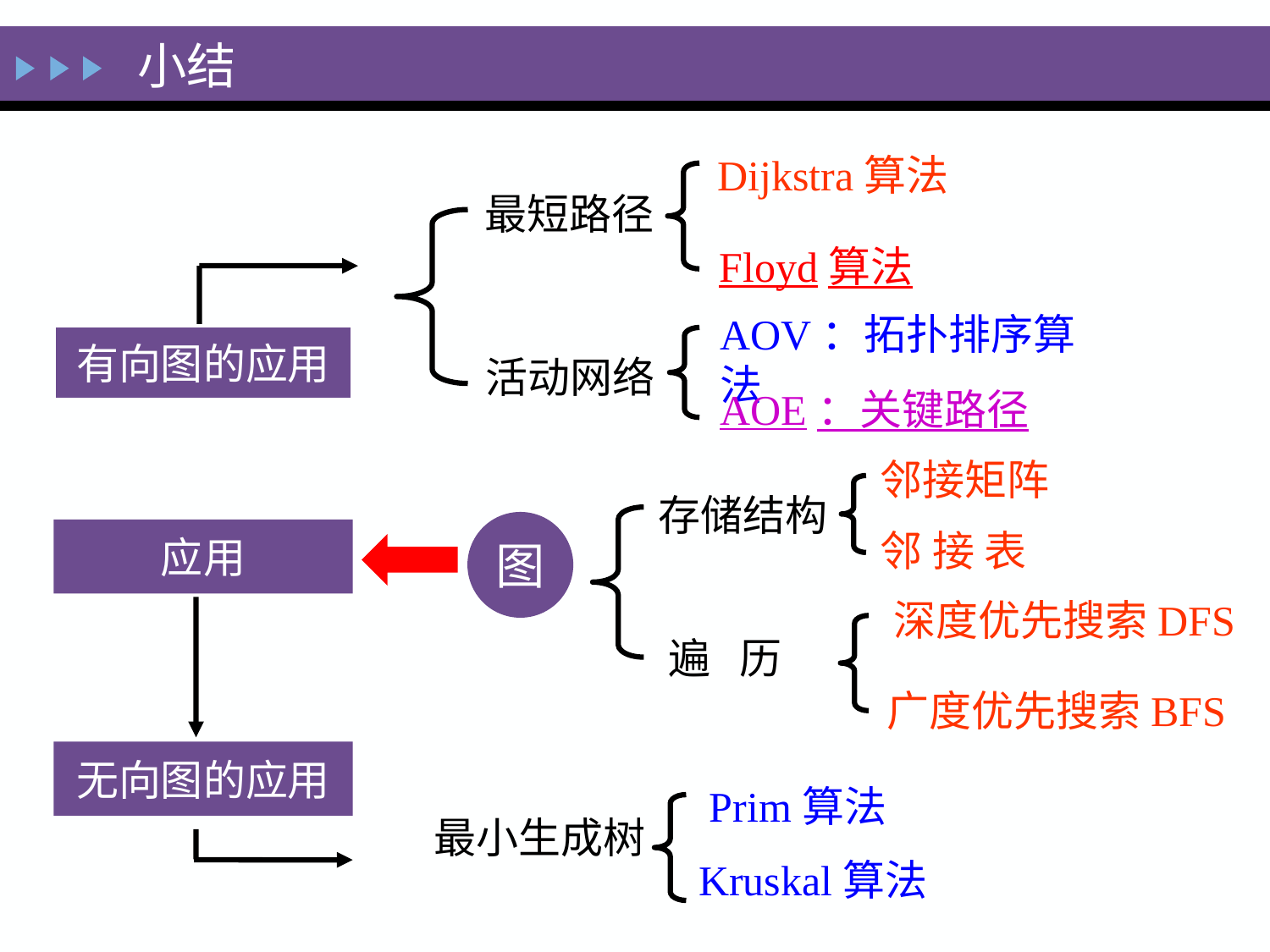

小结
Dijkstra算法

Floyd算法
最短路径

AOV：拓扑排序算法

AOE：关键路径
有向图的应用
活动网络
邻接矩阵

存储结构

图
邻 接 表
应用

深度优先搜索DFS

遍   历
广度优先搜索BFS
无向图的应用
Prim算法

Kruskal算法
最小生成树